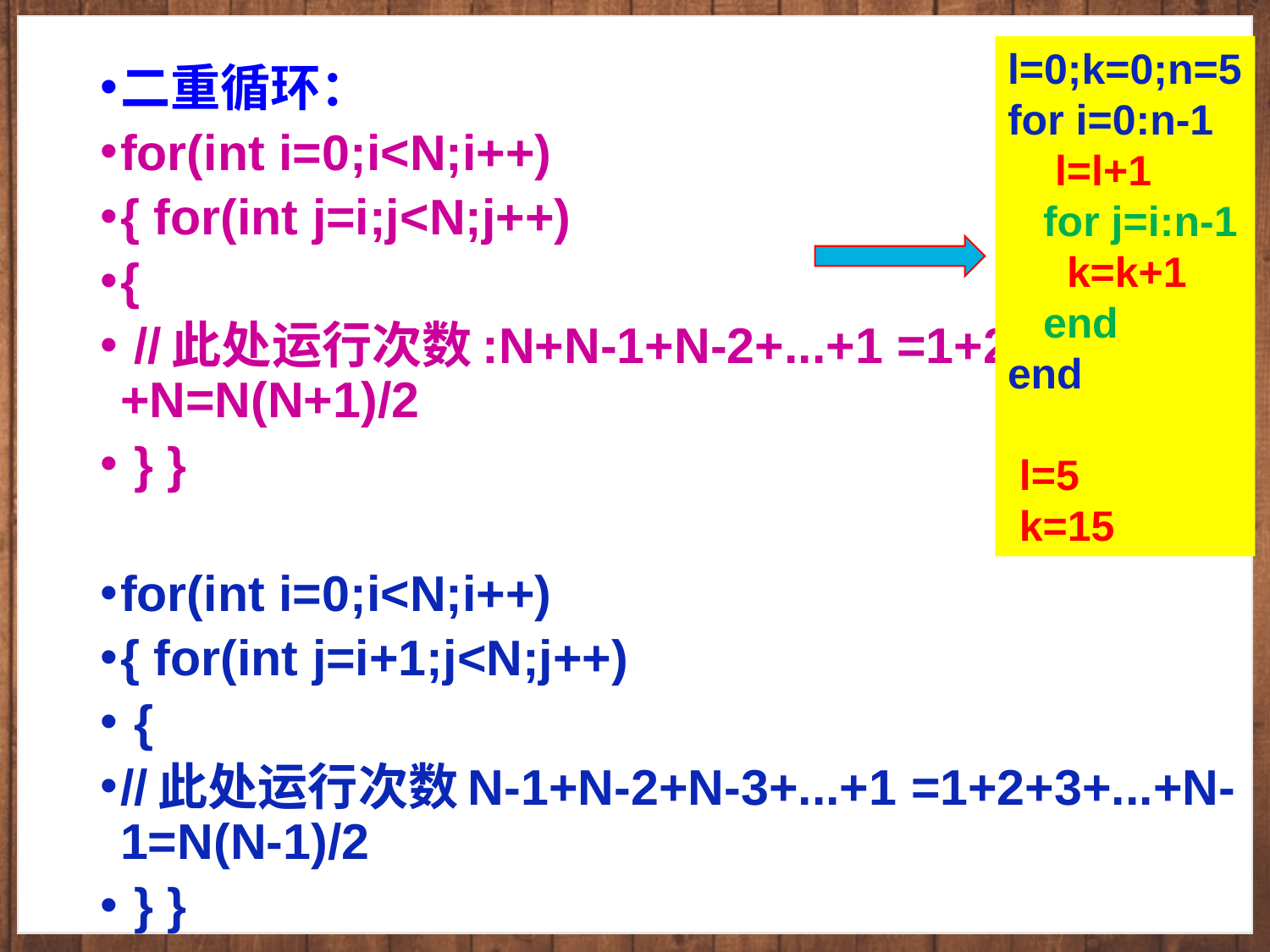

l=0;k=0;n=5
for i=0:n-1
    l=l+1
   for j=i:n-1
     k=k+1
   end
end

 l=5
 k=15
二重循环：
for(int i=0;i<N;i++)
{ for(int j=i;j<N;j++)
{
 //此处运行次数:N+N-1+N-2+...+1 =1+2+3+...+N=N(N+1)/2
 } }

for(int i=0;i<N;i++)
{ for(int j=i+1;j<N;j++)
 {
//此处运行次数N-1+N-2+N-3+...+1 =1+2+3+...+N-1=N(N-1)/2
 } }